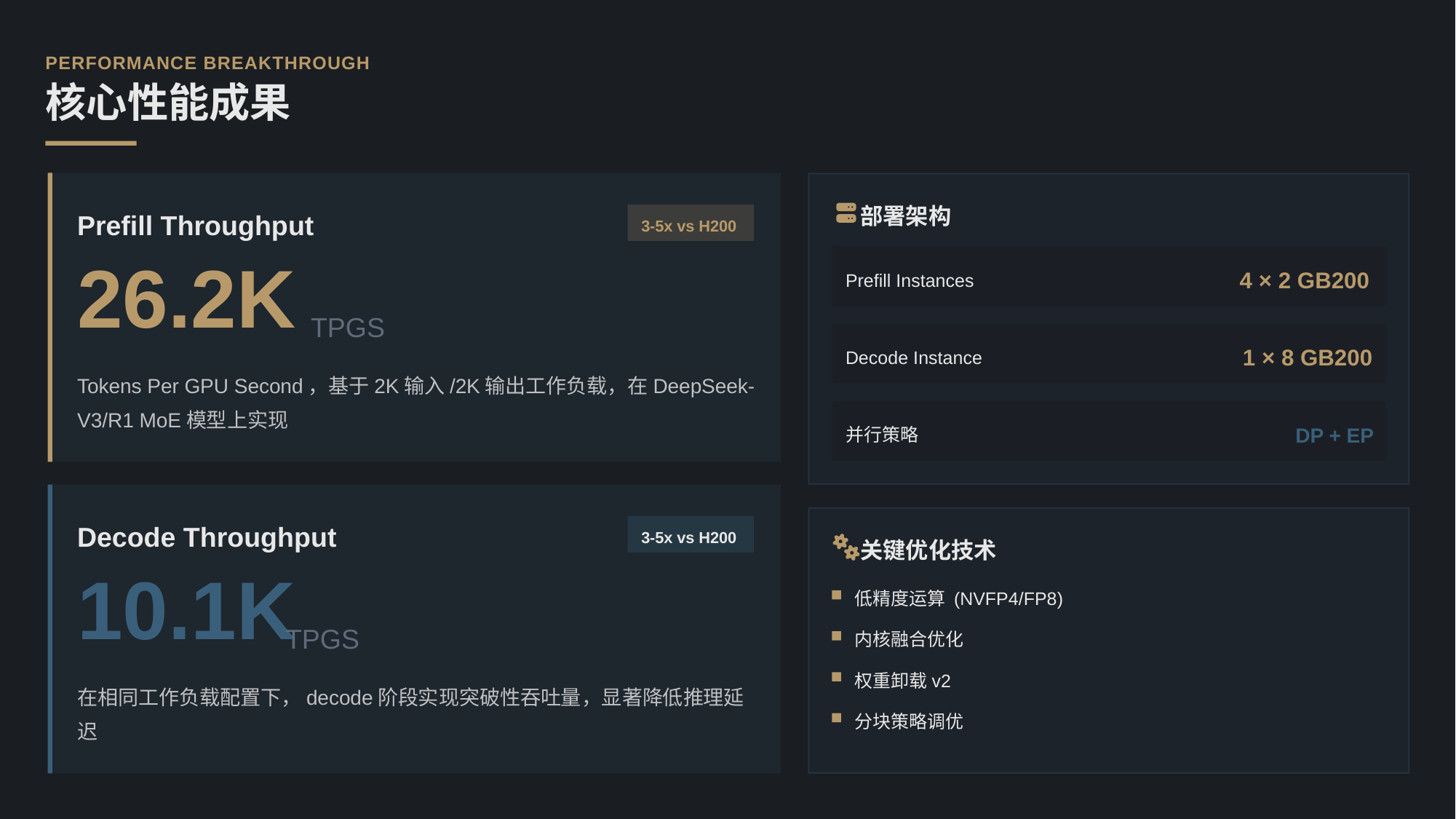

PERFORMANCE BREAKTHROUGH
核心性能成果

部署架构

Prefill Throughput

3-5x vs H200

4 × 2 GB200
Prefill Instances
26.2K
TPGS

1 × 8 GB200
Decode Instance
Tokens Per GPU Second，基于2K输入/2K输出工作负载，在DeepSeek-V3/R1 MoE模型上实现

DP + EP
并行策略

Decode Throughput

3-5x vs H200
关键优化技术

10.1K
低精度运算 (NVFP4/FP8)

TPGS
内核融合优化

权重卸载v2

在相同工作负载配置下，decode阶段实现突破性吞吐量，显著降低推理延迟
分块策略调优